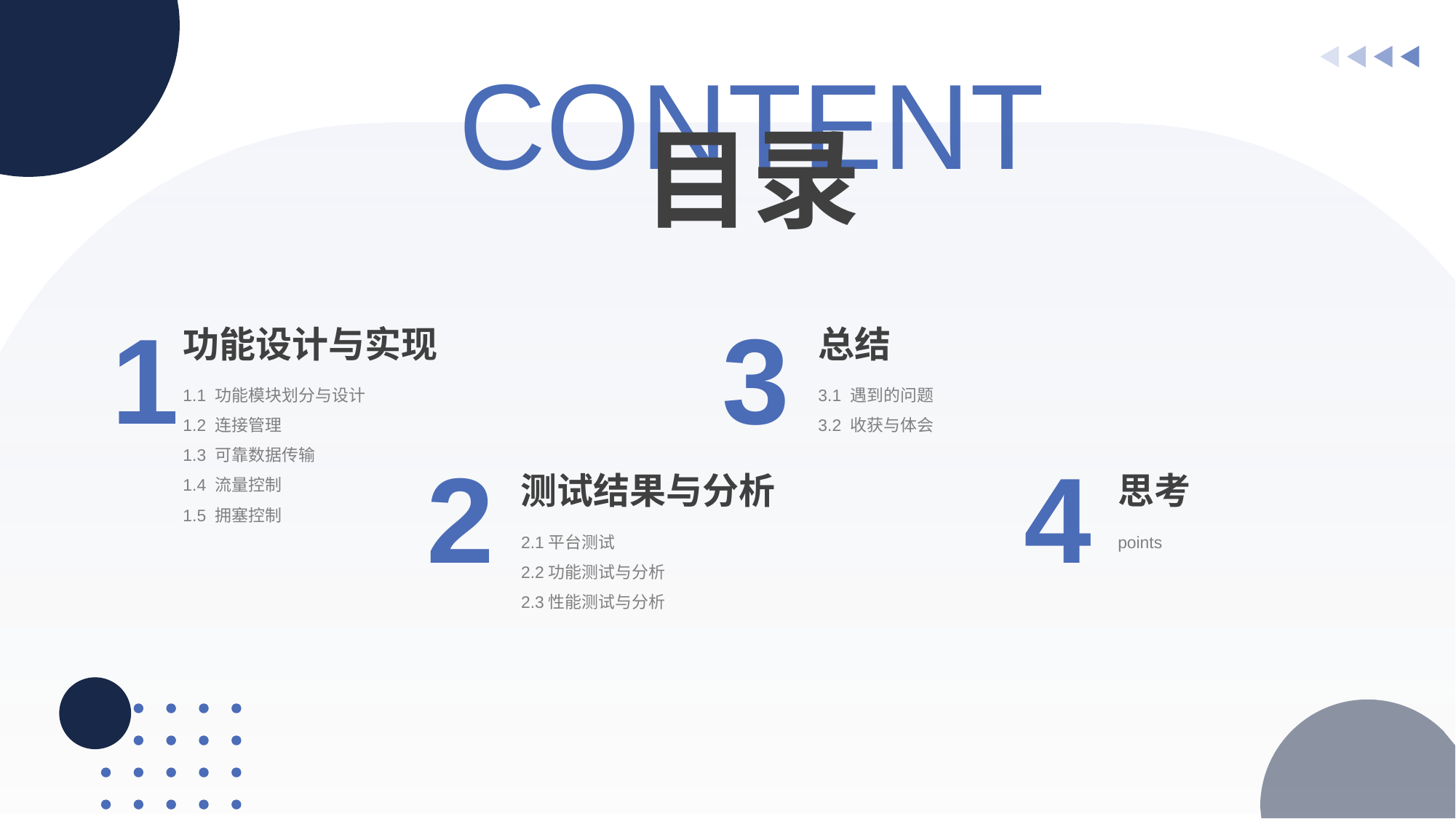

CONTENT
目录

1
3
功能设计与实现
总结
1.1 功能模块划分与设计
1.2 连接管理
1.3 可靠数据传输
1.4 流量控制
1.5 拥塞控制
3.1 遇到的问题
3.2 收获与体会
2
4
测试结果与分析
思考
2.1平台测试
2.2功能测试与分析
2.3性能测试与分析
points